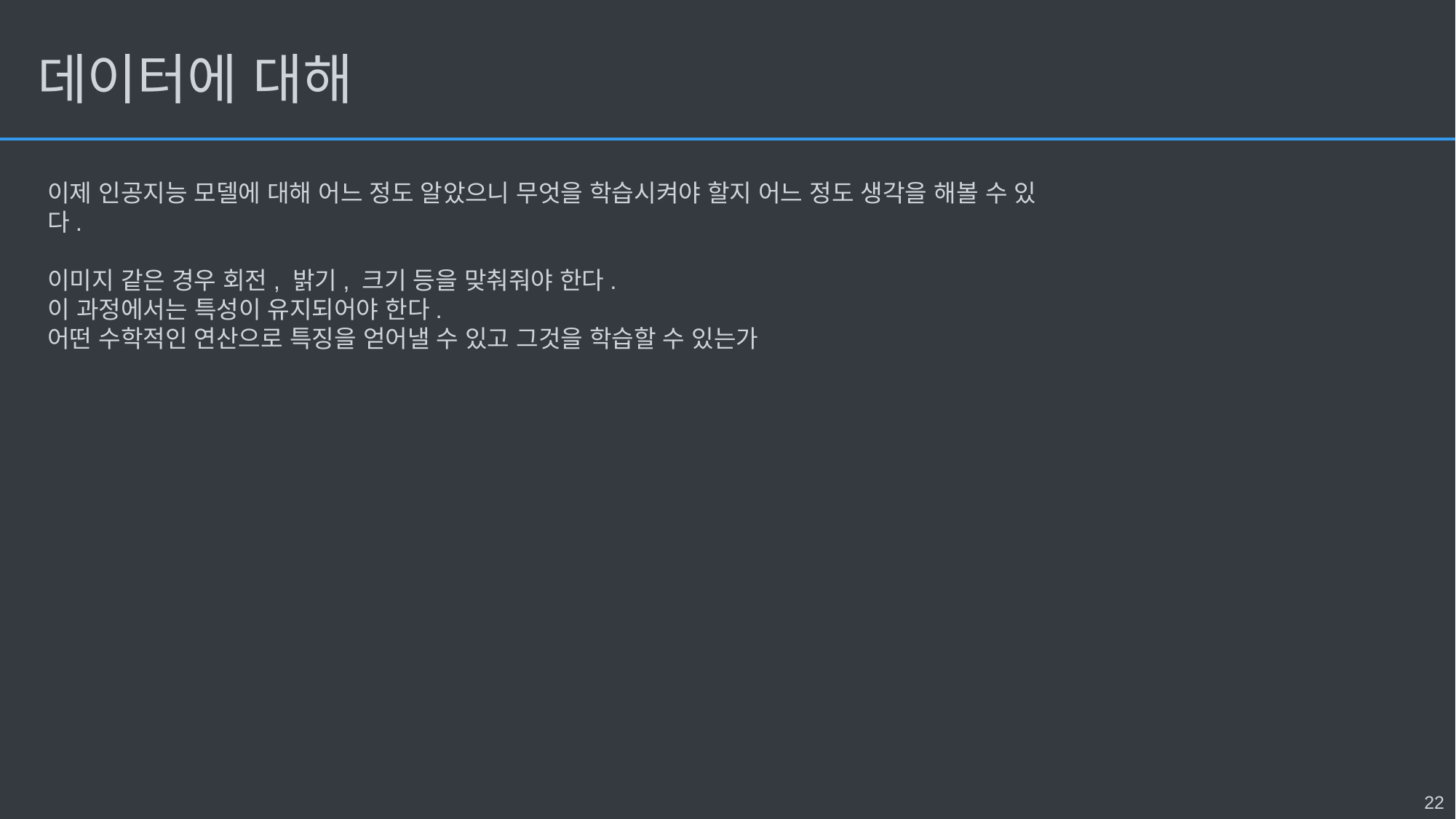

# 데이터에 대해
이제 인공지능 모델에 대해 어느 정도 알았으니 무엇을 학습시켜야 할지 어느 정도 생각을 해볼 수 있다.

이미지 같은 경우 회전, 밝기, 크기 등을 맞춰줘야 한다.
이 과정에서는 특성이 유지되어야 한다.
어떤 수학적인 연산으로 특징을 얻어낼 수 있고 그것을 학습할 수 있는가

22